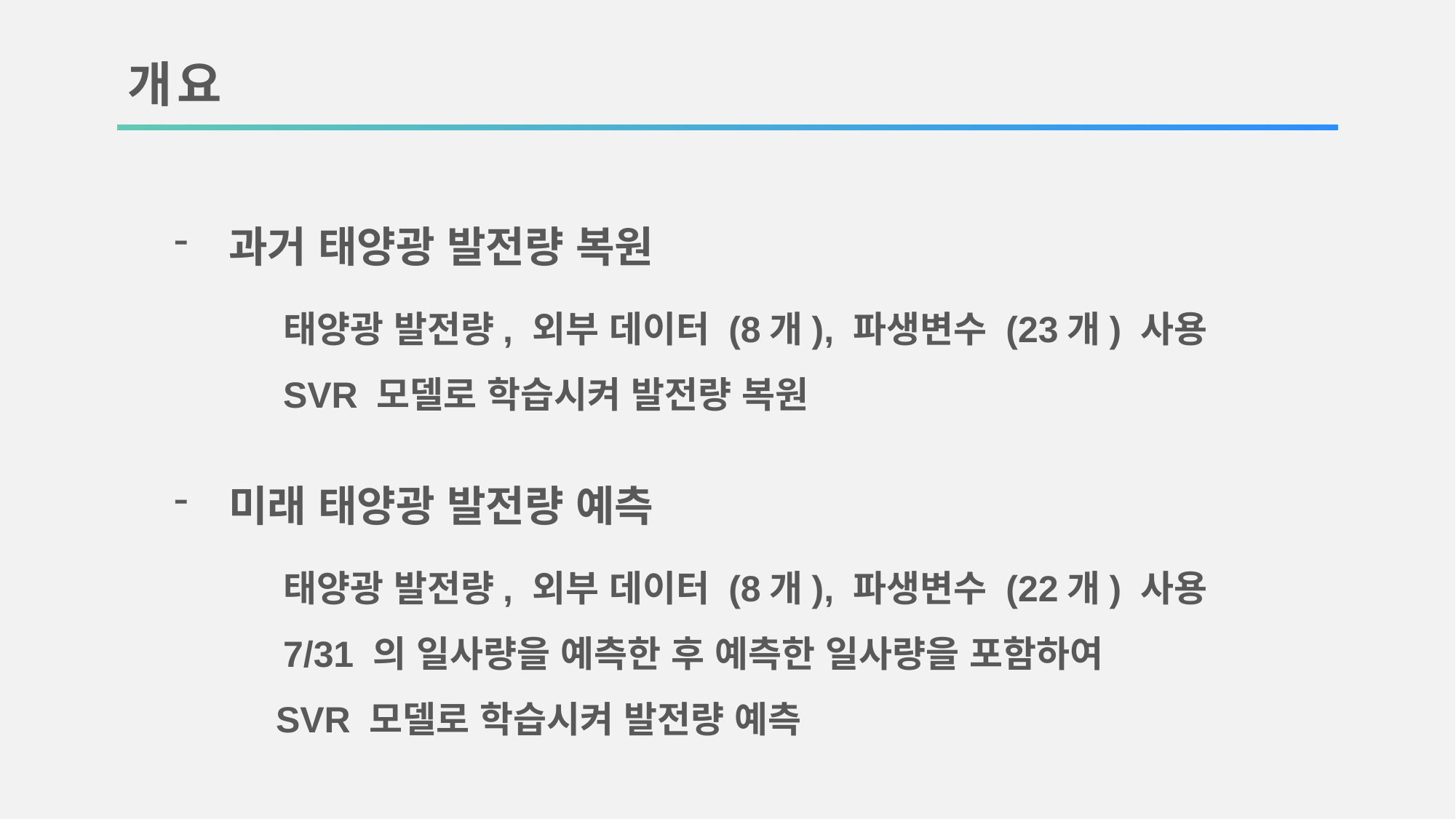

개요

과거 태양광 발전량 복원

	태양광 발전량, 외부 데이터 (8개), 파생변수 (23개) 사용
	SVR 모델로 학습시켜 발전량 복원

미래 태양광 발전량 예측

	태양광 발전량, 외부 데이터 (8개), 파생변수 (22개) 사용
	7/31 의 일사량을 예측한 후 예측한 일사량을 포함하여
          SVR 모델로 학습시켜 발전량 예측